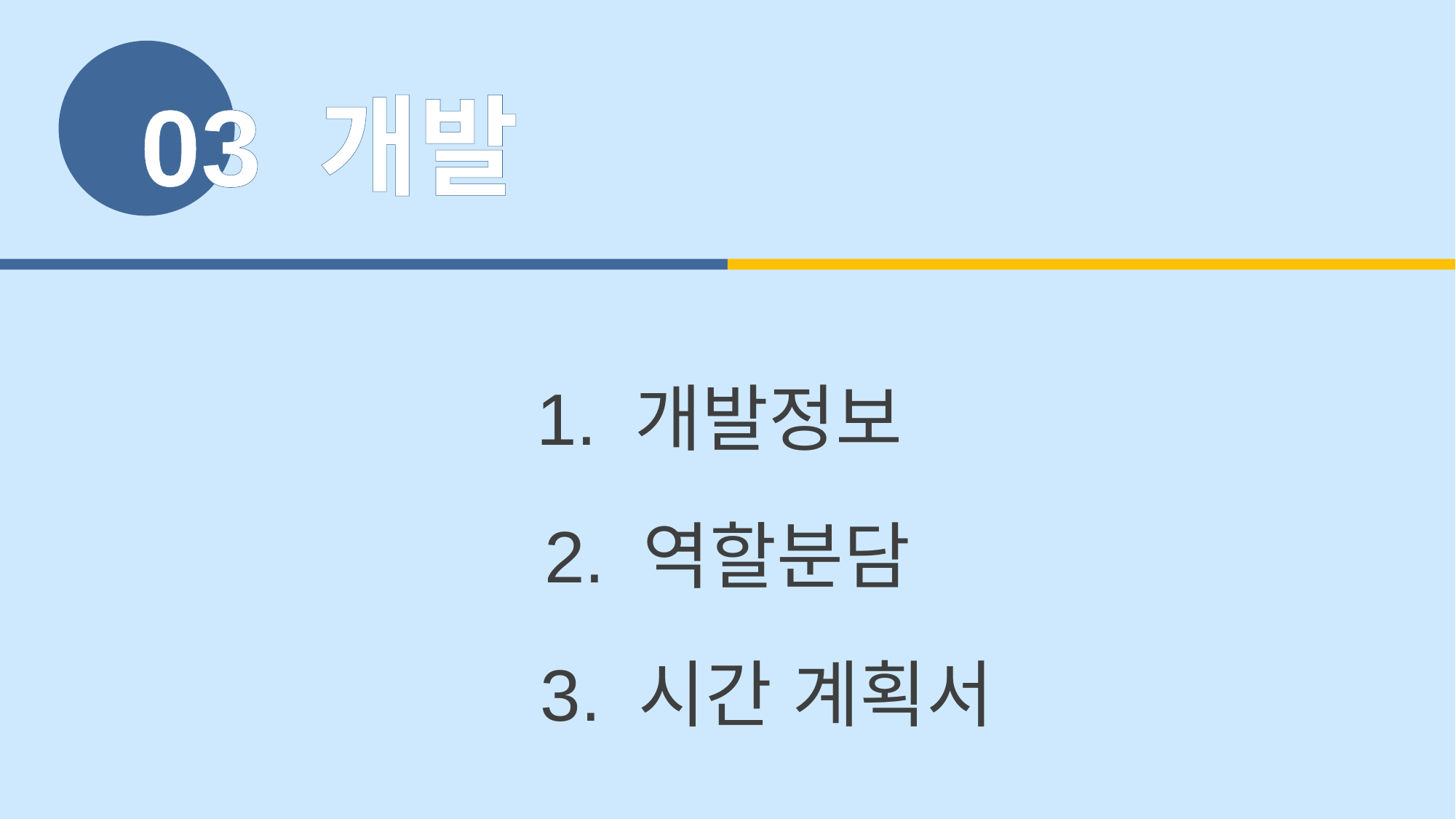

03 개발
1. 개발정보
2. 역할분담
3. 시간 계획서